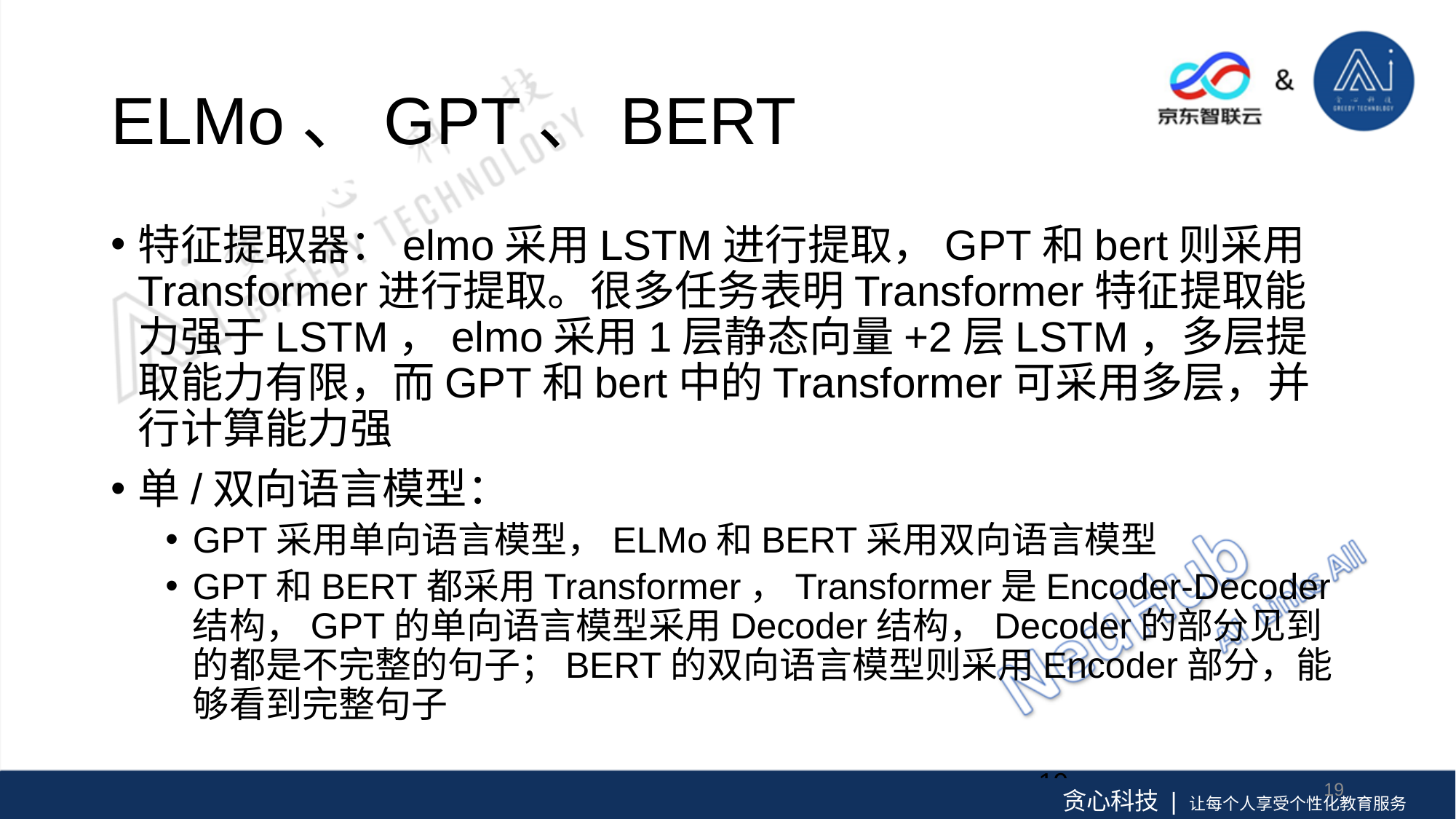

# ELMo、GPT、BERT
特征提取器：elmo采用LSTM进行提取，GPT和bert则采用Transformer进行提取。很多任务表明Transformer特征提取能力强于LSTM，elmo采用1层静态向量+2层LSTM，多层提取能力有限，而GPT和bert中的Transformer可采用多层，并行计算能力强
单/双向语言模型：
GPT采用单向语言模型，ELMo和BERT采用双向语言模型
GPT和BERT都采用Transformer，Transformer是Encoder-Decoder结构，GPT的单向语言模型采用Decoder结构，Decoder的部分见到的都是不完整的句子；BERT的双向语言模型则采用Encoder部分，能够看到完整句子